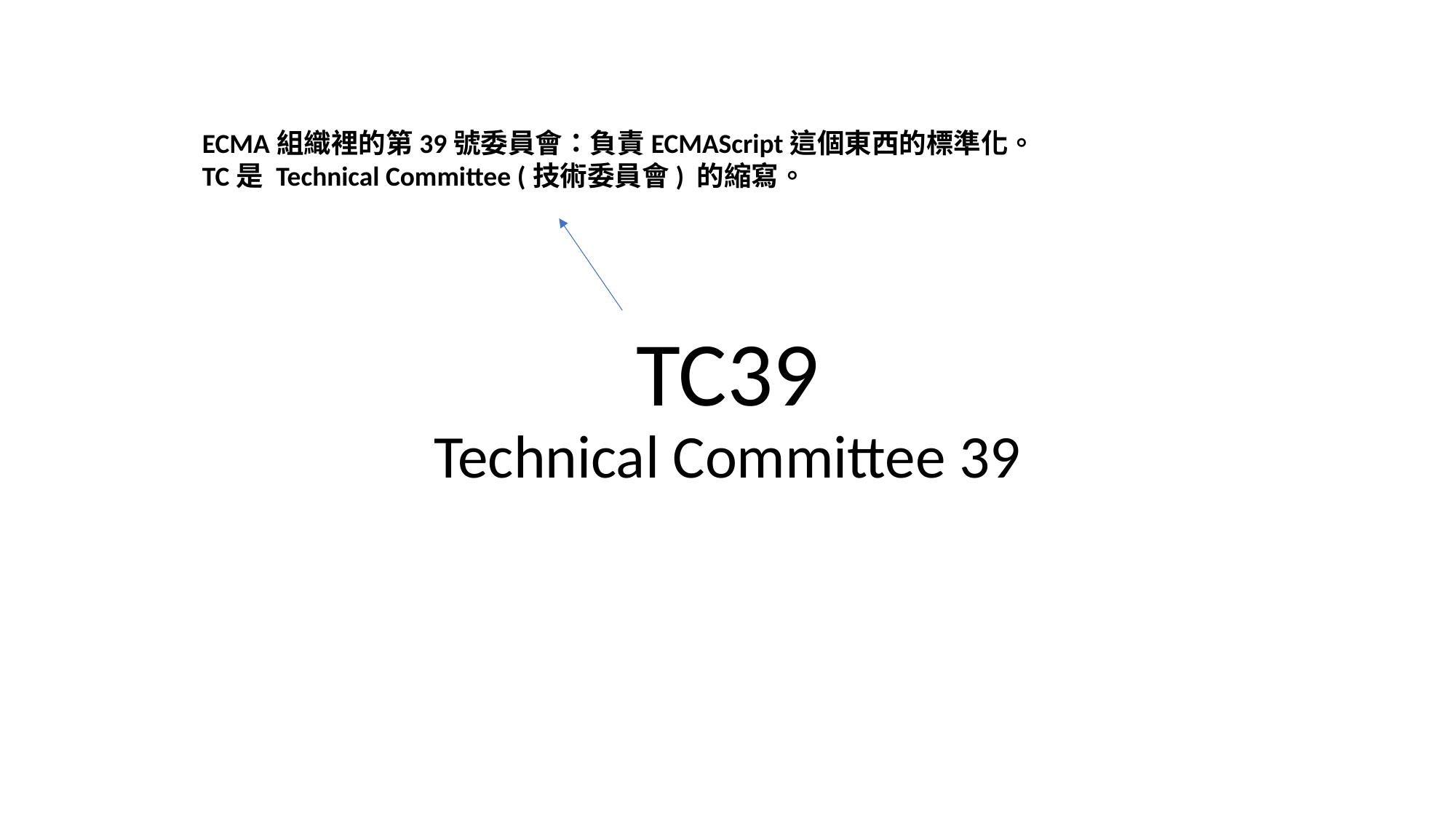

ECMA組織裡的第39號委員會：負責ECMAScript這個東西的標準化。 TC是 Technical Committee (技術委員會) 的縮寫。
# TC39 Technical Committee 39